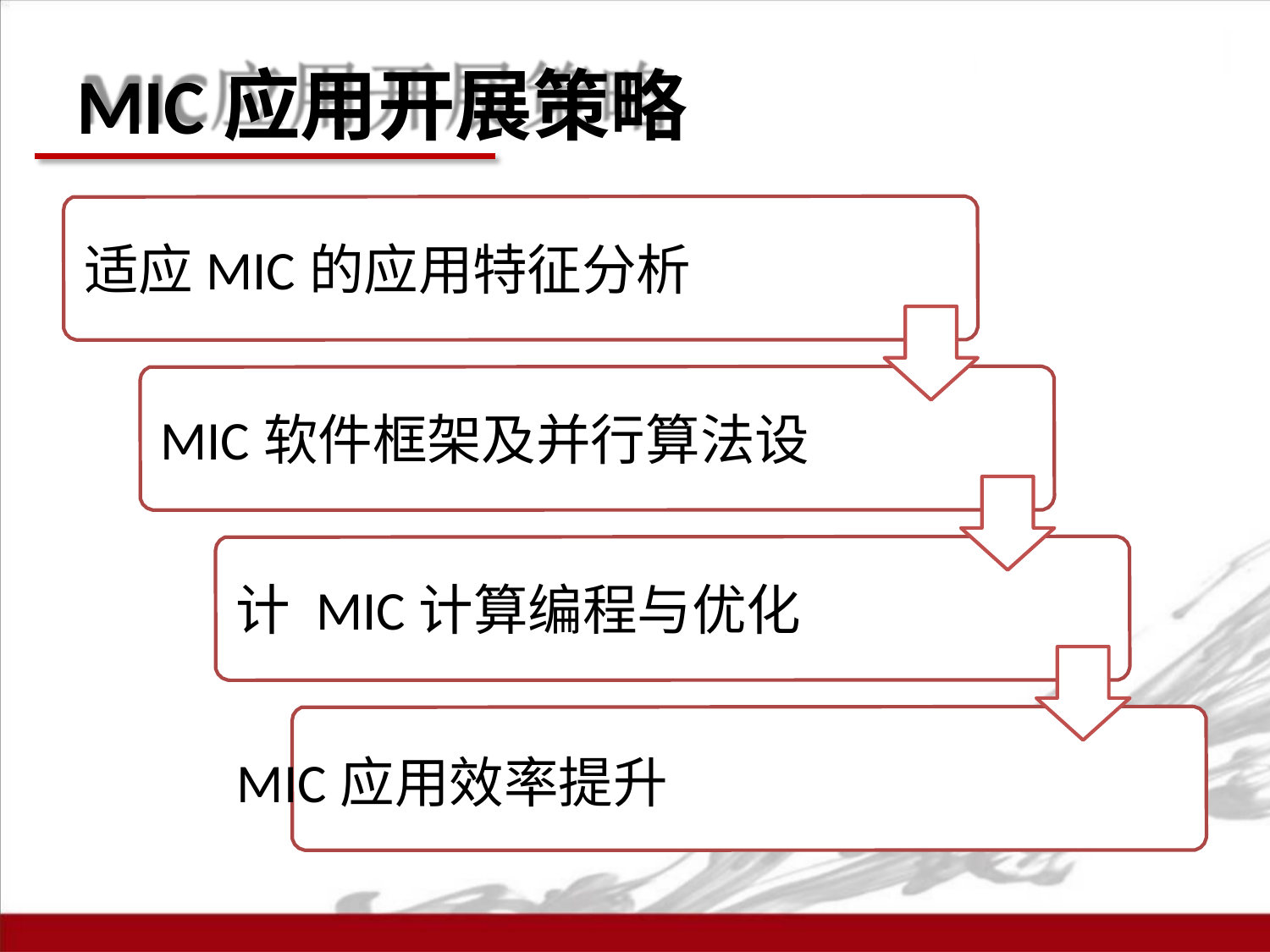

# MIC应用开展策略

适应MIC的应用特征分析
MIC软件框架及并行算法设计 MIC计算编程与优化

MIC应用效率提升